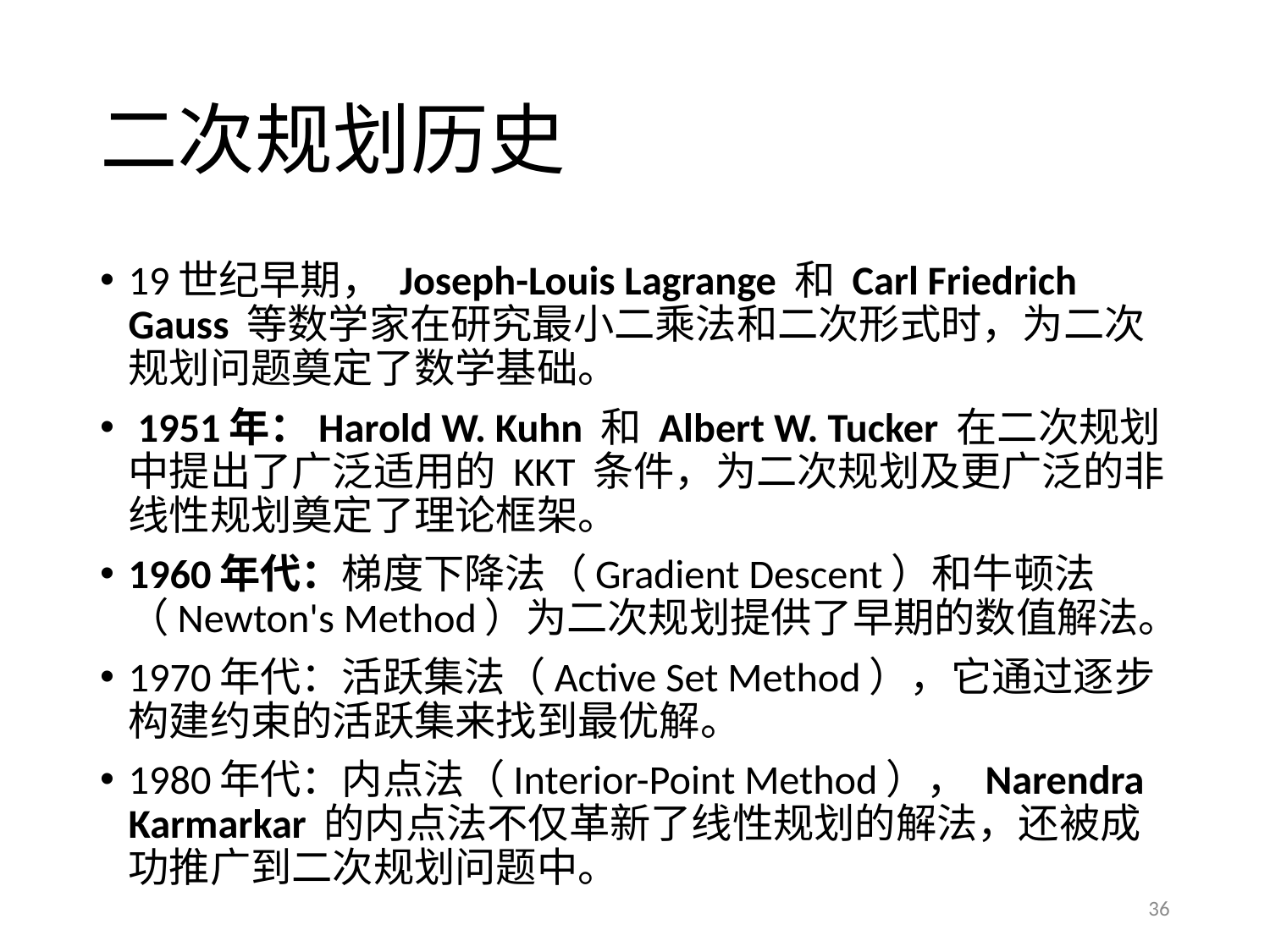

# 二次规划历史
19世纪早期， Joseph-Louis Lagrange 和 Carl Friedrich Gauss 等数学家在研究最小二乘法和二次形式时，为二次规划问题奠定了数学基础。
 1951年：Harold W. Kuhn 和 Albert W. Tucker 在二次规划中提出了广泛适用的 KKT 条件，为二次规划及更广泛的非线性规划奠定了理论框架。
1960年代：梯度下降法（Gradient Descent）和牛顿法（Newton's Method）为二次规划提供了早期的数值解法。
1970年代：活跃集法（Active Set Method），它通过逐步构建约束的活跃集来找到最优解。
1980年代：内点法（Interior-Point Method）， Narendra Karmarkar 的内点法不仅革新了线性规划的解法，还被成功推广到二次规划问题中。

36